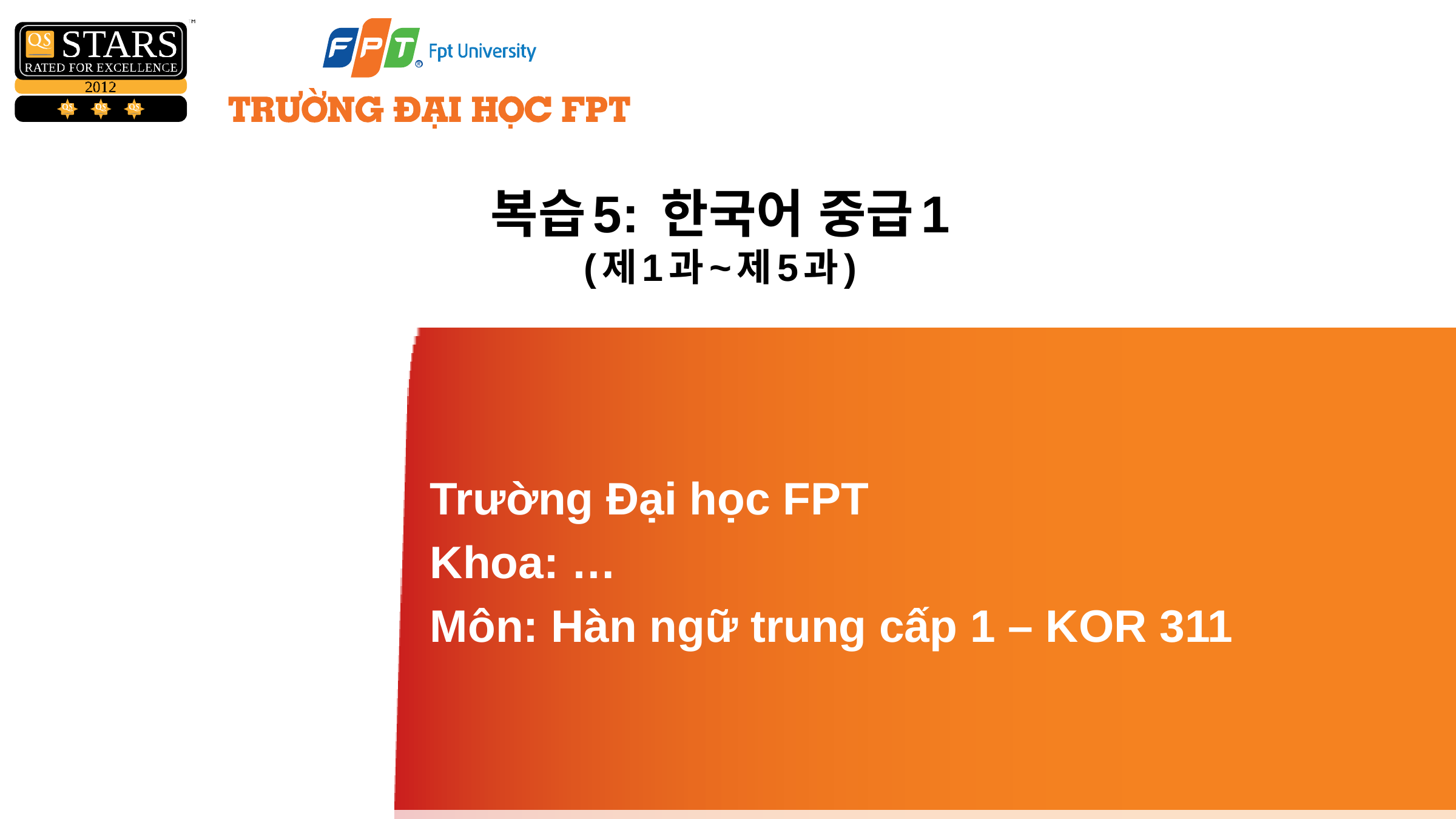

# 복습5: 한국어 중급1 (제1과~제5과)
Trường Đại học FPT
Khoa: …
Môn: Hàn ngữ trung cấp 1 – KOR 311